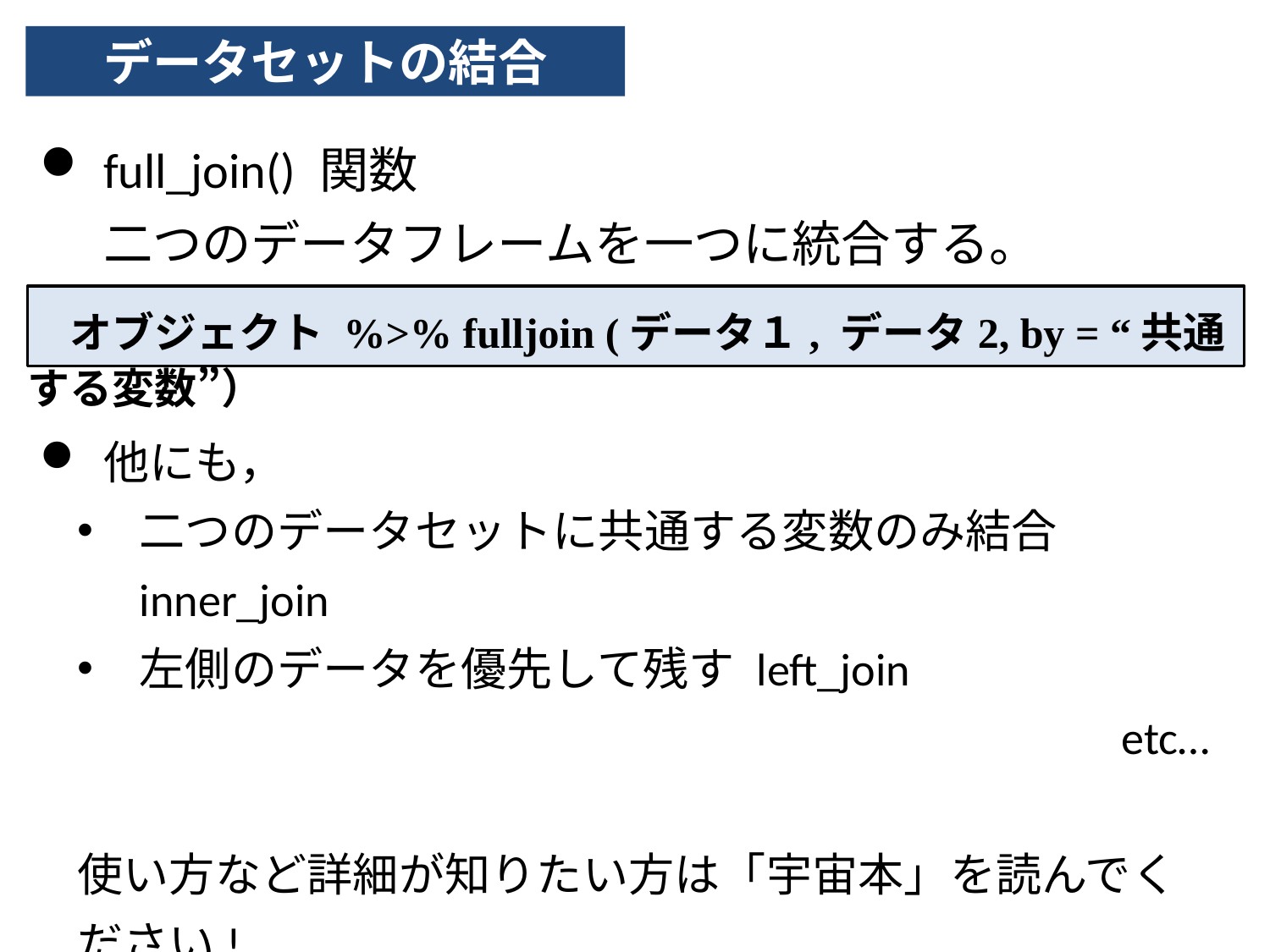

データセットの結合
full_join() 関数
二つのデータフレームを一つに統合する。

他にも，
二つのデータセットに共通する変数のみ結合 inner_join
左側のデータを優先して残す left_join
etc…

使い方など詳細が知りたい方は「宇宙本」を読んでください!
　オブジェクト %>% fulljoin (データ１, データ2, by = “共通する変数”）